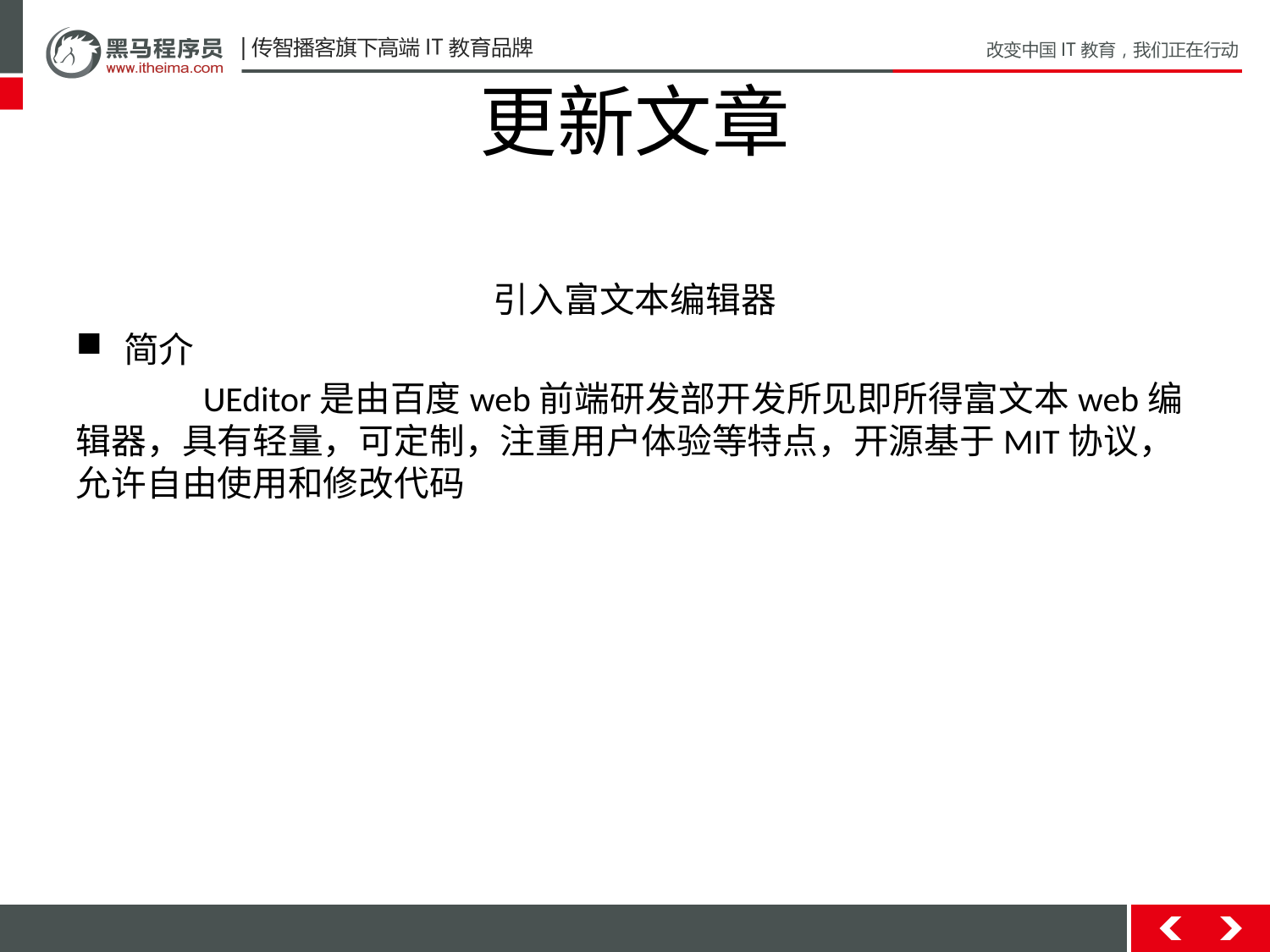

# 更新文章

引入富文本编辑器
简介
	UEditor是由百度web前端研发部开发所见即所得富文本web编辑器，具有轻量，可定制，注重用户体验等特点，开源基于MIT协议，允许自由使用和修改代码